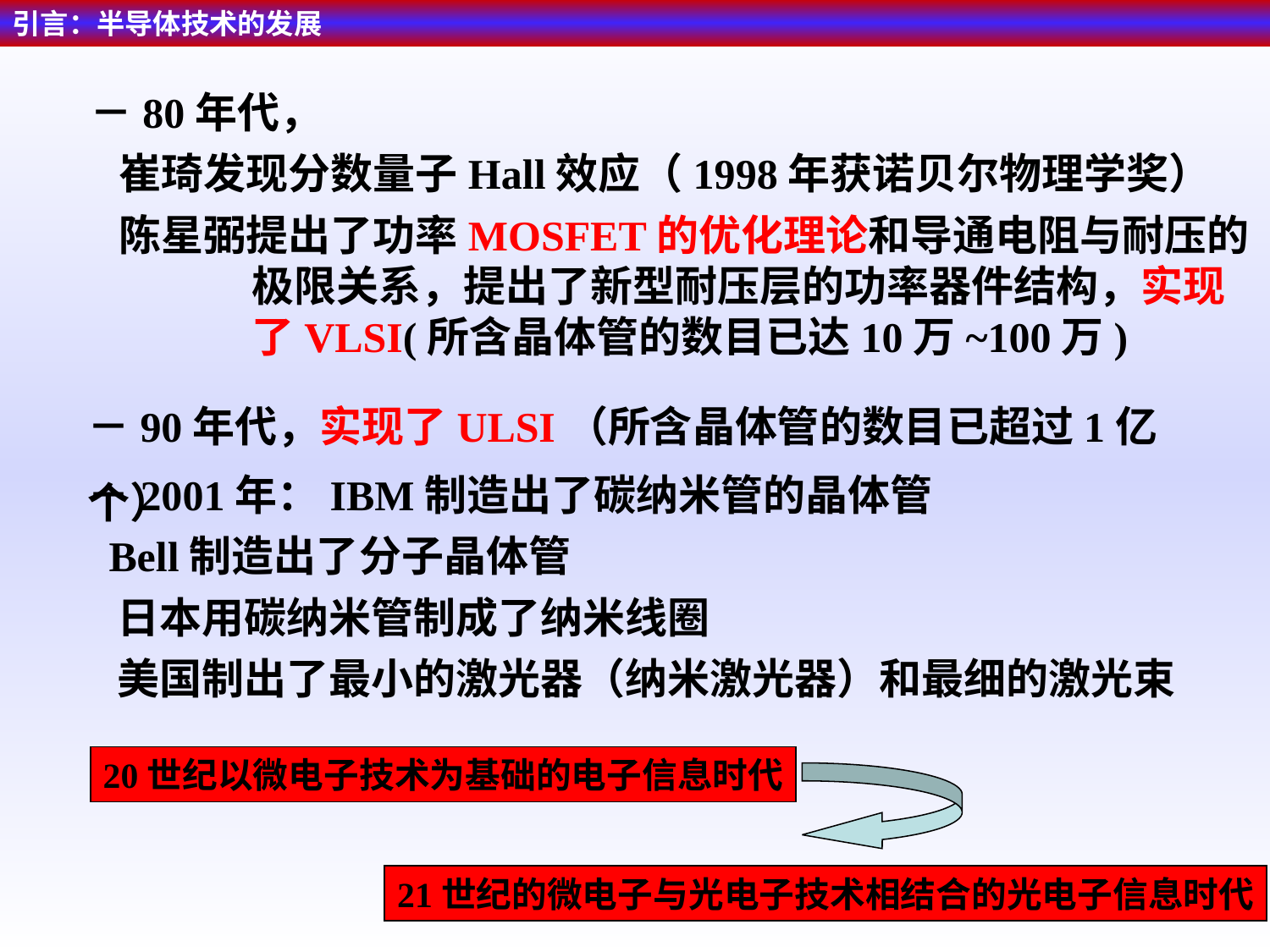

引言：半导体技术的发展
－80年代，
  崔琦发现分数量子Hall效应（1998年获诺贝尔物理学奖）
  陈星弼提出了功率MOSFET的优化理论和导通电阻与耐压的极限关系，提出了新型耐压层的功率器件结构，实现了VLSI(所含晶体管的数目已达10万~100万)
－90年代，实现了ULSI（所含晶体管的数目已超过1亿个）
－2001年：IBM制造出了碳纳米管的晶体管
  Bell制造出了分子晶体管
  日本用碳纳米管制成了纳米线圈
  美国制出了最小的激光器（纳米激光器）和最细的激光束
20世纪以微电子技术为基础的电子信息时代

21世纪的微电子与光电子技术相结合的光电子信息时代